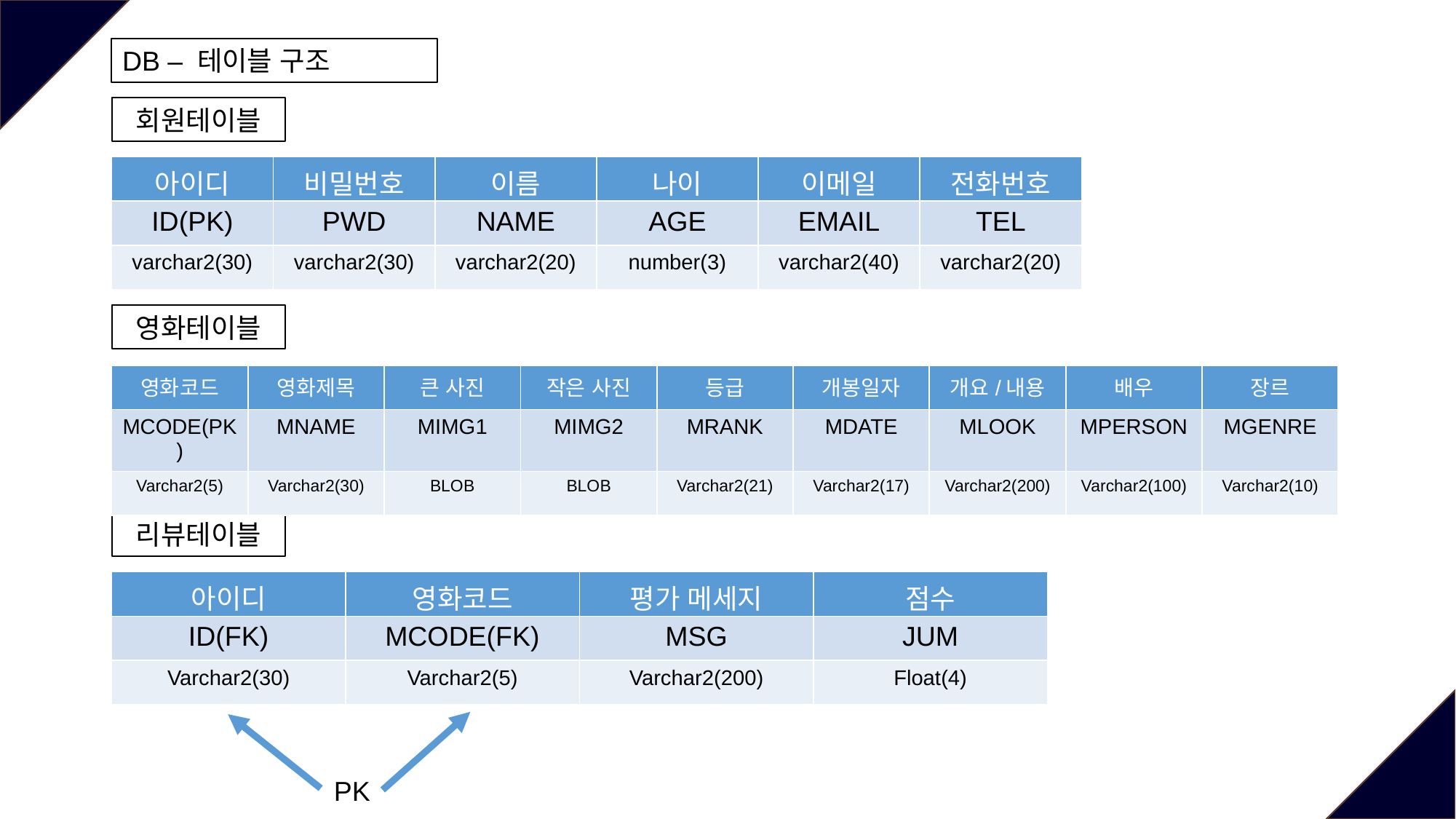

DB – 테이블 구조
회원테이블
| 아이디 | 비밀번호 | 이름 | 나이 | 이메일 | 전화번호 |
| --- | --- | --- | --- | --- | --- |
| ID(PK) | PWD | NAME | AGE | EMAIL | TEL |
| varchar2(30) | varchar2(30) | varchar2(20) | number(3) | varchar2(40) | varchar2(20) |
영화테이블
| 영화코드 | 영화제목 | 큰 사진 | 작은 사진 | 등급 | 개봉일자 | 개요/내용 | 배우 | 장르 |
| --- | --- | --- | --- | --- | --- | --- | --- | --- |
| MCODE(PK) | MNAME | MIMG1 | MIMG2 | MRANK | MDATE | MLOOK | MPERSON | MGENRE |
| Varchar2(5) | Varchar2(30) | BLOB | BLOB | Varchar2(21) | Varchar2(17) | Varchar2(200) | Varchar2(100) | Varchar2(10) |
리뷰테이블
| 아이디 | 영화코드 | 평가 메세지 | 점수 |
| --- | --- | --- | --- |
| ID(FK) | MCODE(FK) | MSG | JUM |
| Varchar2(30) | Varchar2(5) | Varchar2(200) | Float(4) |
PK